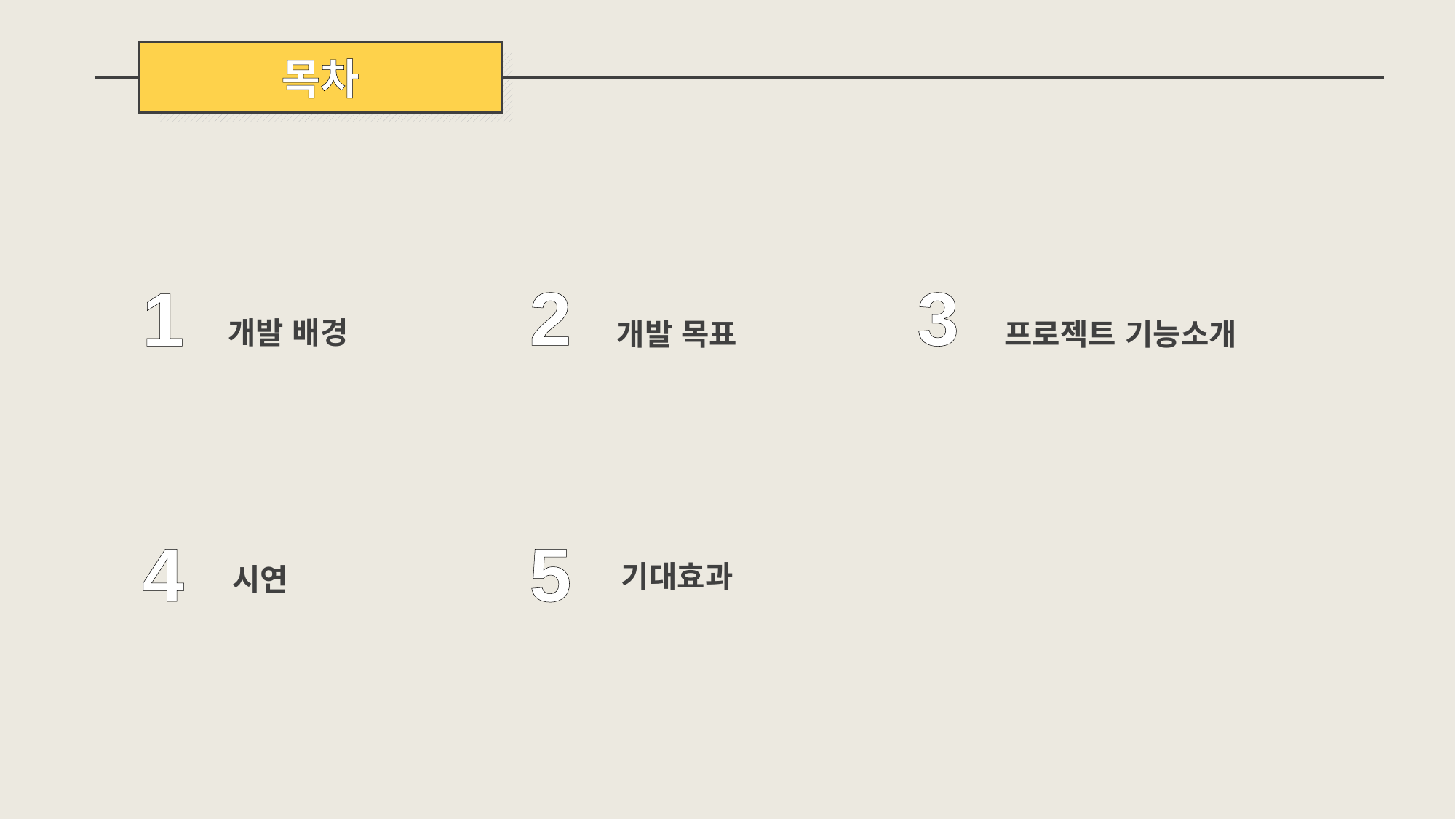

목차

2
3
1
개발 배경
개발 목표
프로젝트 기능소개
4
5
기대효과
시연